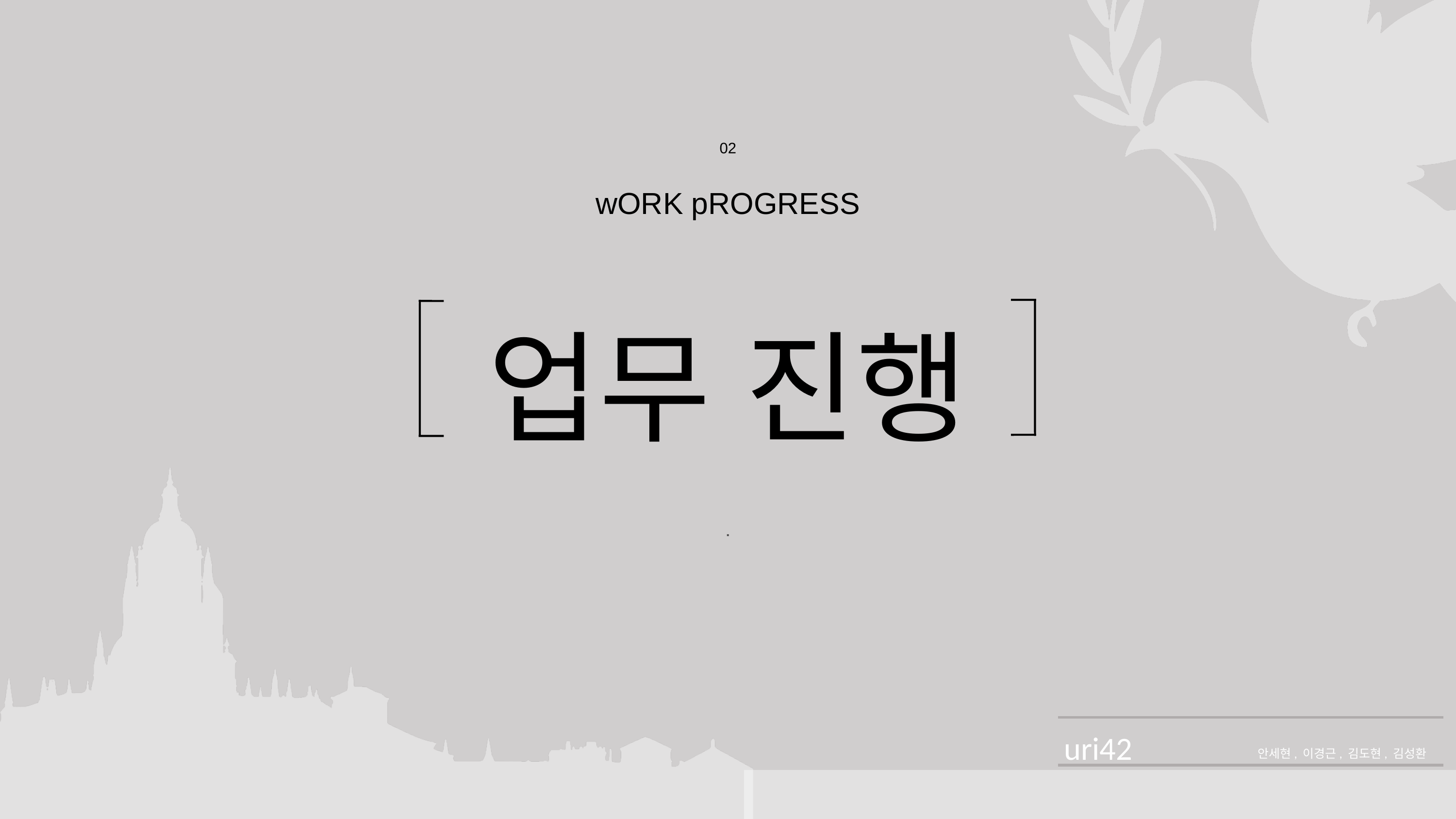

02
wORK pROGRESS
업무 진행

.
안세현, 이경근, 김도현, 김성환
 uri42